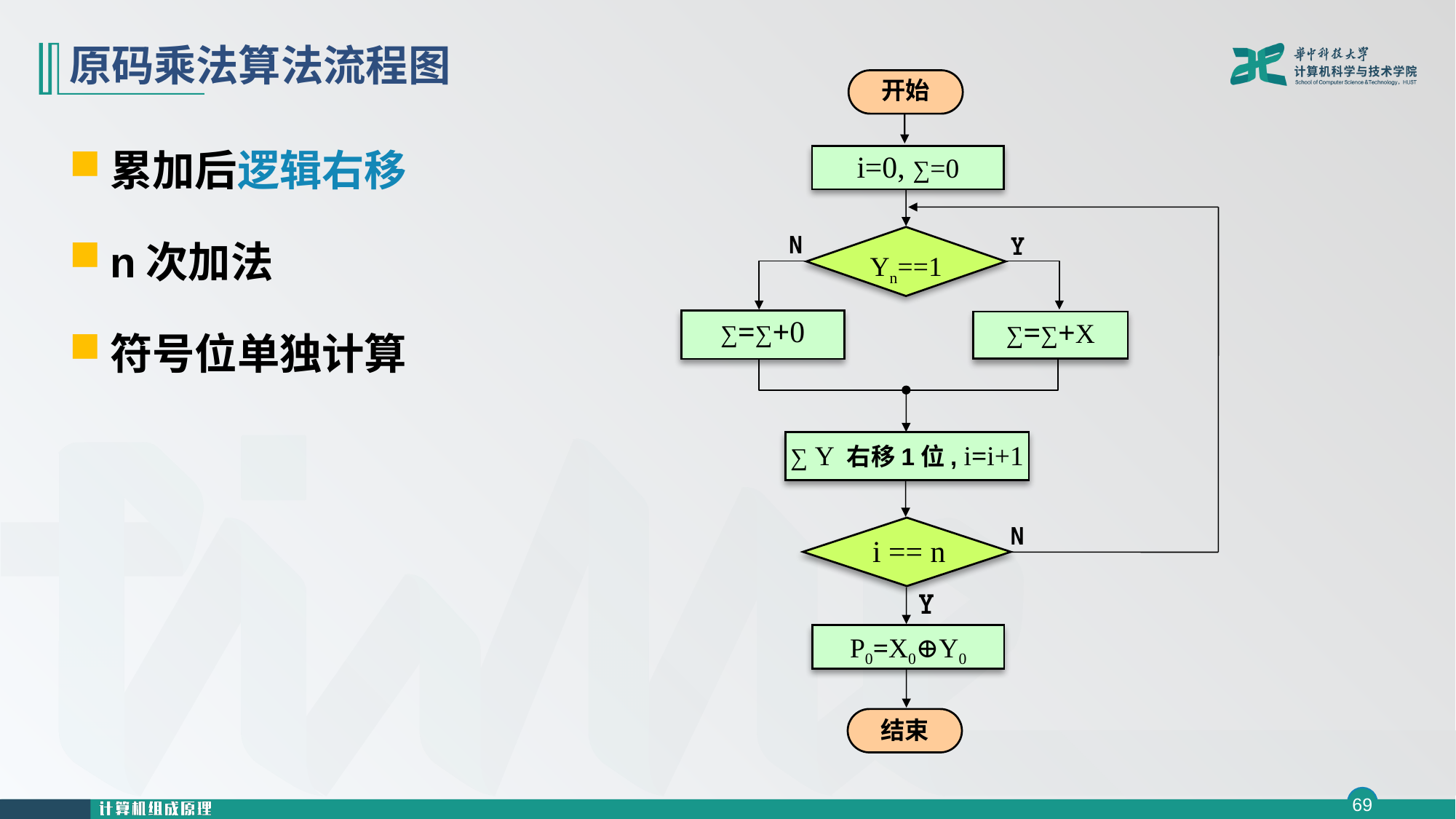

# 原码乘法算法流程图
开始
累加后逻辑右移
n次加法
符号位单独计算

i=0, ∑=0

Yn==1

N
N

∑=∑+0
Y

∑=∑+X

∑ Y 右移1位, i=i+1

 i == n
Y

P0=X0⊕Y0

结束